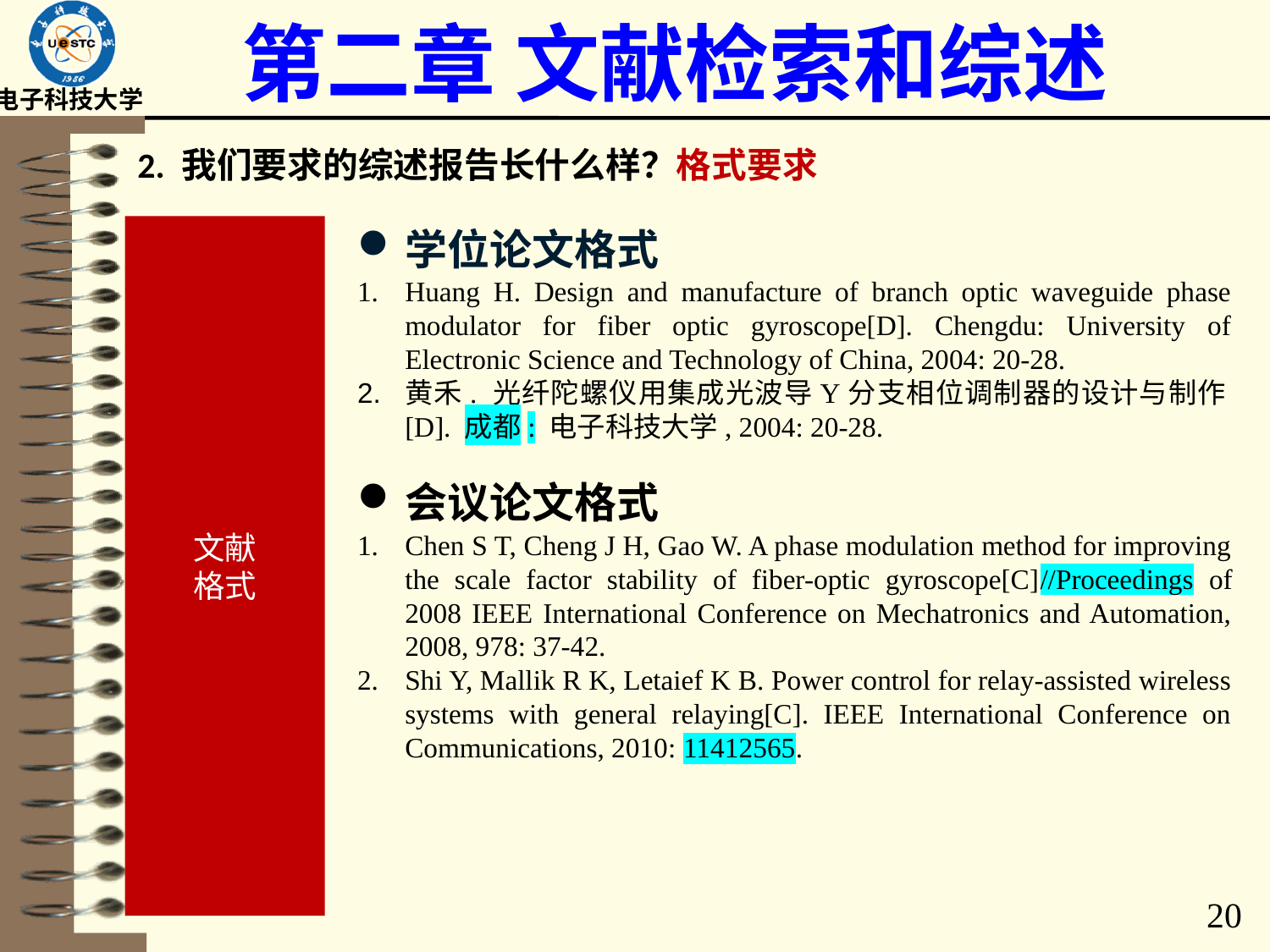

# 第二章 文献检索和综述
2. 我们要求的综述报告长什么样？格式要求
文献
格式
学位论文格式
Huang H. Design and manufacture of branch optic waveguide phase modulator for fiber optic gyroscope[D]. Chengdu: University of Electronic Science and Technology of China, 2004: 20-28.
黄禾. 光纤陀螺仪用集成光波导Y分支相位调制器的设计与制作[D]. 成都: 电子科技大学, 2004: 20-28.

会议论文格式
Chen S T, Cheng J H, Gao W. A phase modulation method for improving the scale factor stability of fiber-optic gyroscope[C]//Proceedings of 2008 IEEE International Conference on Mechatronics and Automation, 2008, 978: 37-42.
Shi Y, Mallik R K, Letaief K B. Power control for relay-assisted wireless systems with general relaying[C]. IEEE International Conference on Communications, 2010: 11412565.
20